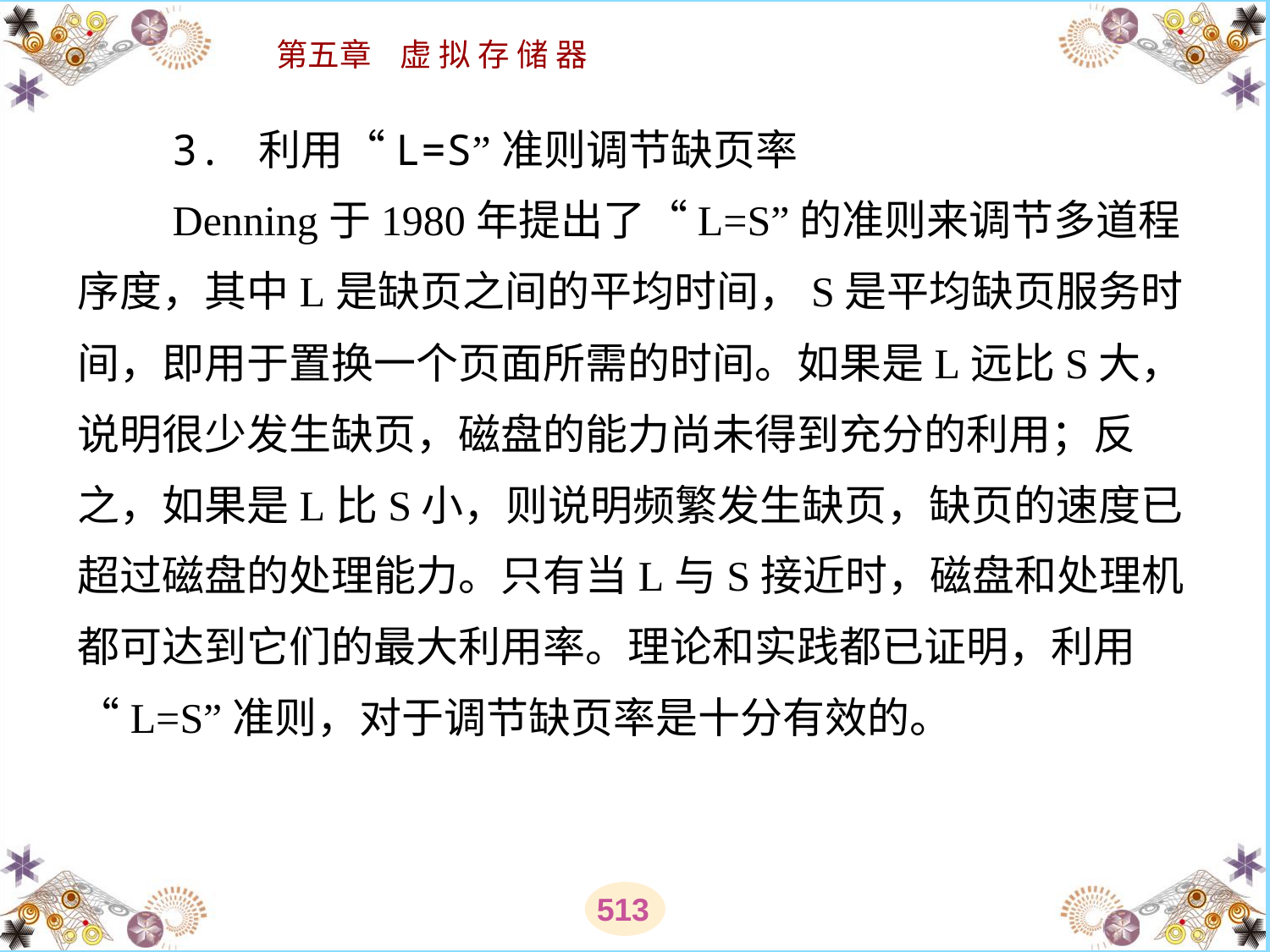

# 3. 利用“L=S”准则调节缺页率 　　Denning于1980年提出了“L=S”的准则来调节多道程序度，其中L是缺页之间的平均时间，S是平均缺页服务时间，即用于置换一个页面所需的时间。如果是L远比S大，说明很少发生缺页，磁盘的能力尚未得到充分的利用；反之，如果是L比S小，则说明频繁发生缺页，缺页的速度已超过磁盘的处理能力。只有当L与S接近时，磁盘和处理机都可达到它们的最大利用率。理论和实践都已证明，利用“L=S”准则，对于调节缺页率是十分有效的。